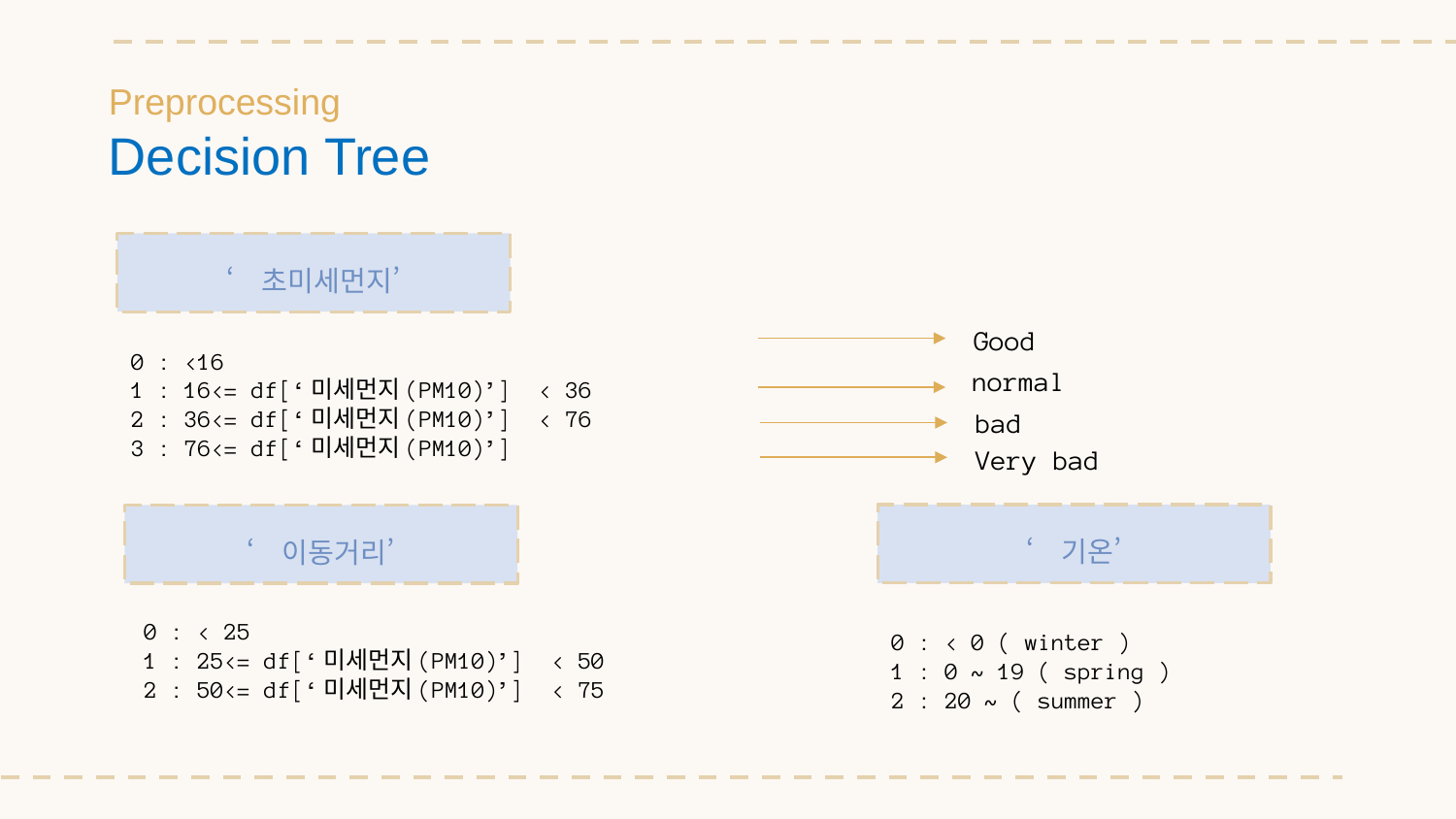

# Preprocessing Decision Tree
‘초미세먼지’
Good
0 : <16
1 : 16<= df[‘미세먼지(PM10)’]  < 36
2 : 36<= df[‘미세먼지(PM10)’]  < 76
3 : 76<= df[‘미세먼지(PM10)’]

normal
bad
Very bad
‘기온’
‘이동거리’
0 : < 25
1 : 25<= df[‘미세먼지(PM10)’]  < 50
2 : 50<= df[‘미세먼지(PM10)’]  < 75

0 : < 0 ( winter )
1 : 0 ~ 19 ( spring )
2 : 20 ~ ( summer )